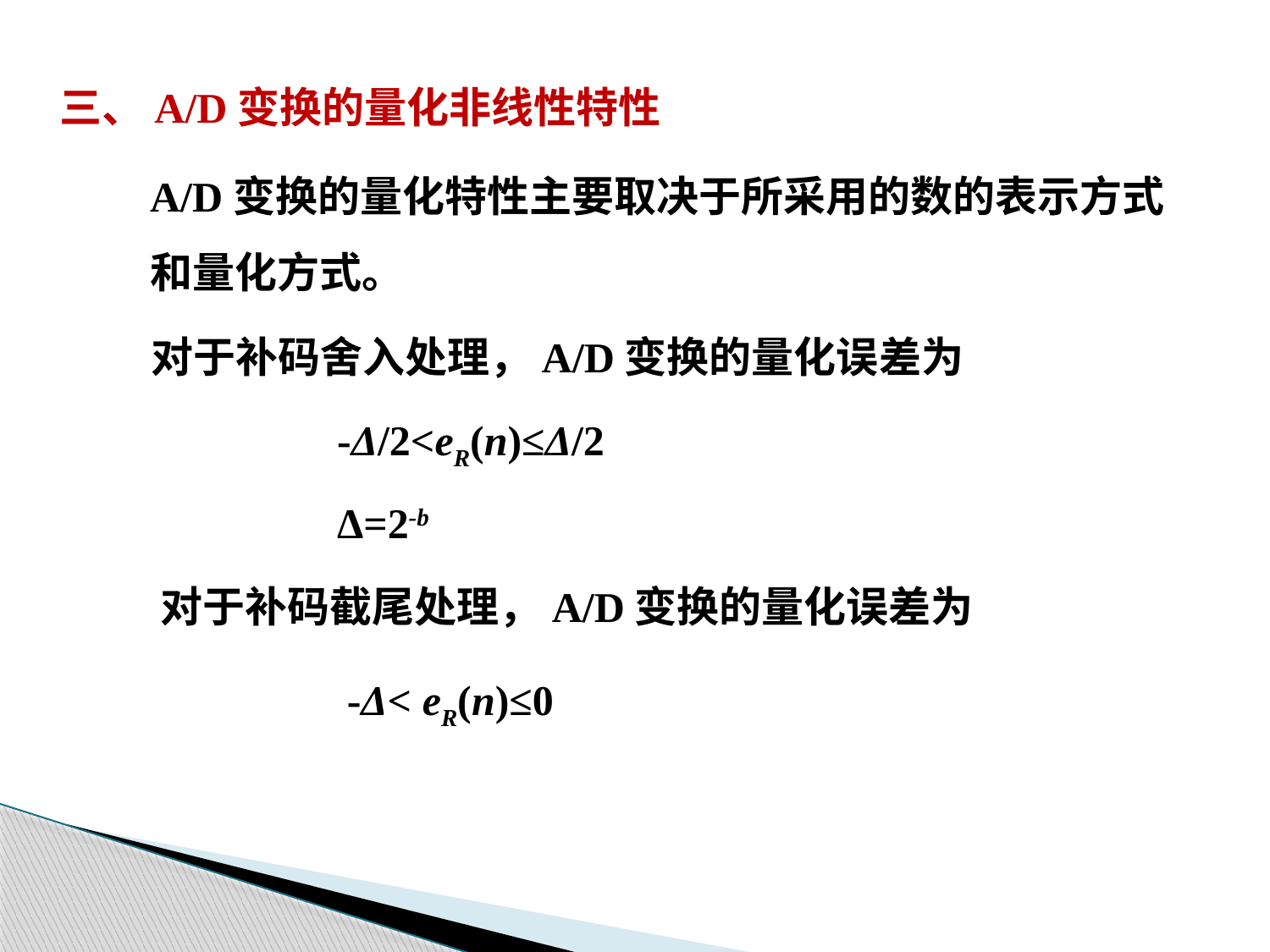

三、A/D变换的量化非线性特性
A/D变换的量化特性主要取决于所采用的数的表示方式
和量化方式。
对于补码舍入处理，A/D变换的量化误差为
-Δ/2<eR(n)≤Δ/2
Δ=2-b
对于补码截尾处理，A/D变换的量化误差为
-Δ< eR(n)≤0